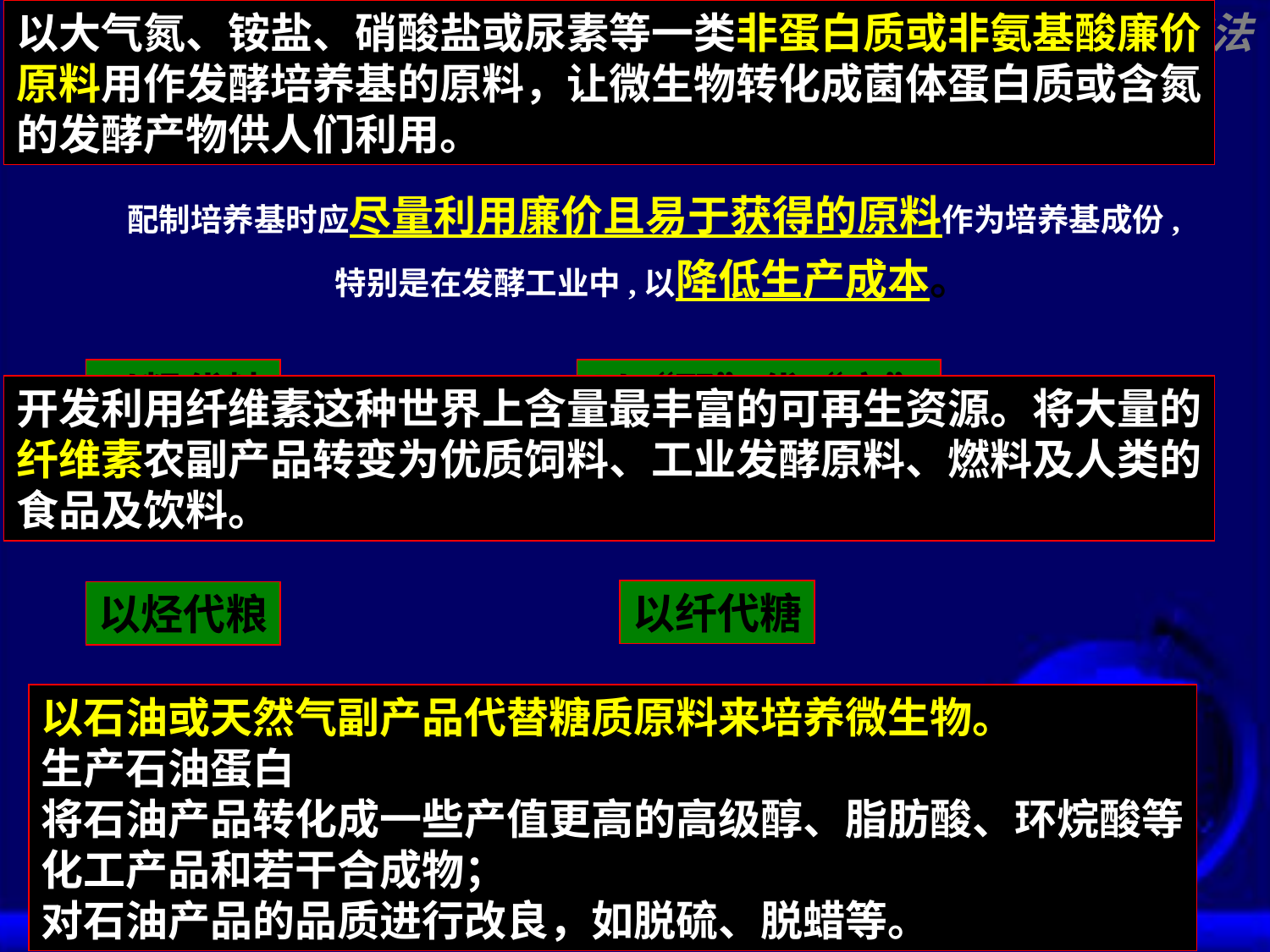

以大气氮、铵盐、硝酸盐或尿素等一类非蛋白质或非氨基酸廉价
原料用作发酵培养基的原料，让微生物转化成菌体蛋白质或含氮
的发酵产物供人们利用。
一、选用和设计培养基的原则和方法
4、经济节约
配制培养基时应尽量利用廉价且易于获得的原料作为培养基成份,
特别是在发酵工业中,以降低生产成本。

以粗代精
以“野”代“家”
开发利用纤维素这种世界上含量最丰富的可再生资源。将大量的
纤维素农副产品转变为优质饲料、工业发酵原料、燃料及人类的
食品及饮料。
以废代好
以简代繁
以纤代糖
以烃代粮
以石油或天然气副产品代替糖质原料来培养微生物。
生产石油蛋白
将石油产品转化成一些产值更高的高级醇、脂肪酸、环烷酸等
化工产品和若干合成物；
对石油产品的品质进行改良，如脱硫、脱蜡等。
以无机氮代蛋白